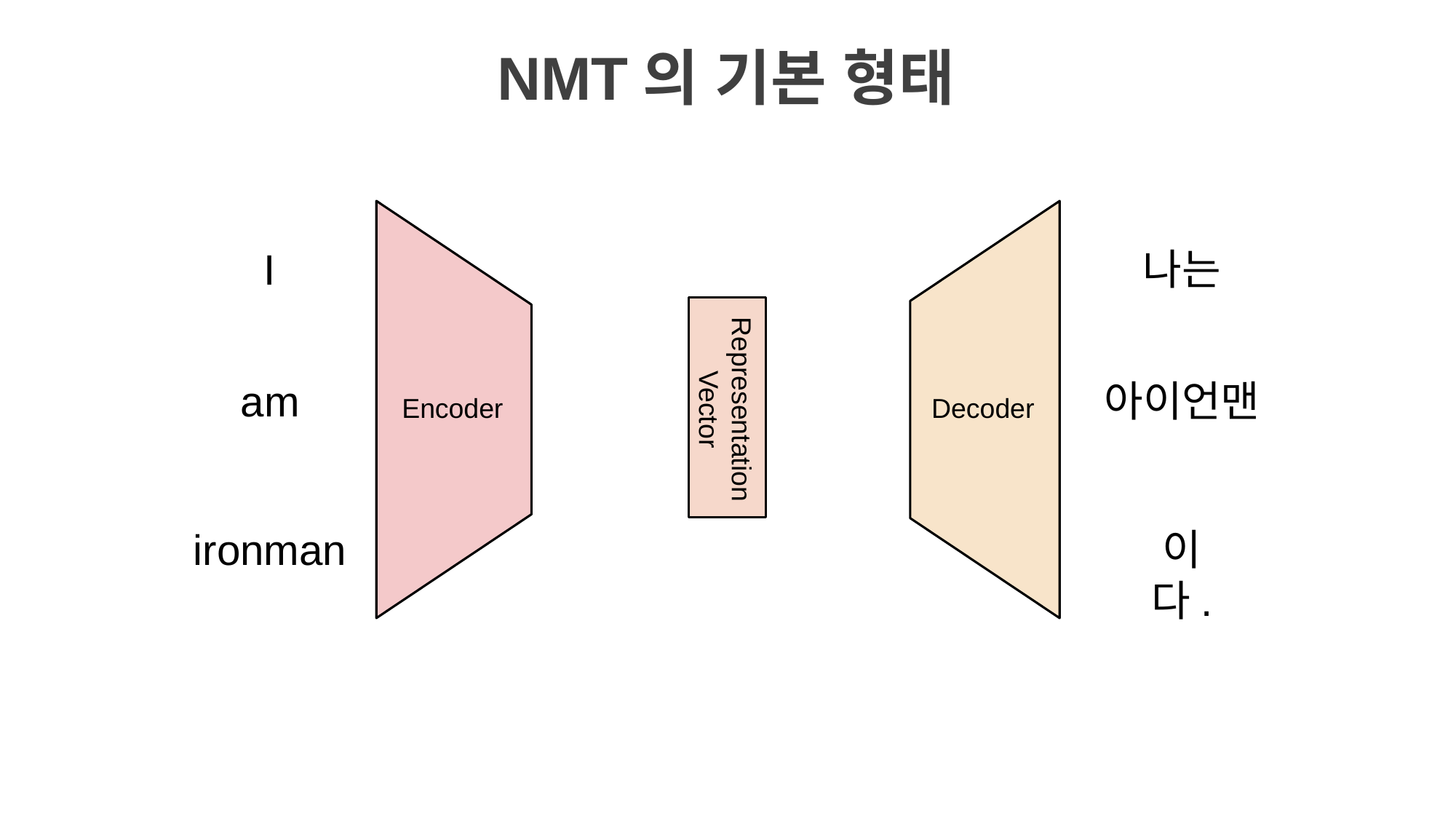

# NMT의 기본 형태
I
나는

am
아이언맨
Encoder
Decoder
ironman
이다.
Representation Vector